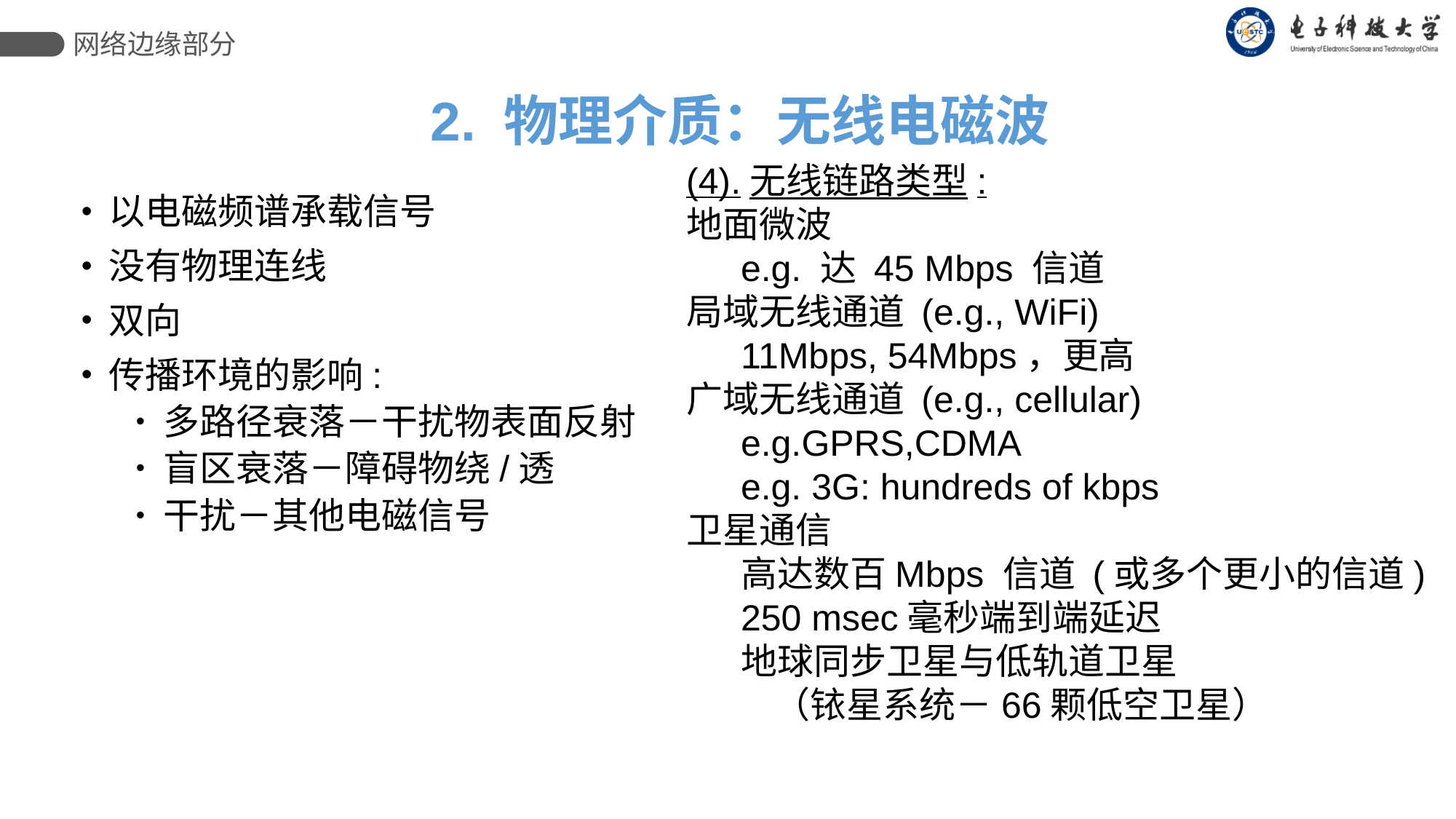

网络边缘部分

2. 物理介质：无线电磁波
(4).无线链路类型:
地面微波
e.g. 达 45 Mbps 信道
局域无线通道 (e.g., WiFi)
11Mbps, 54Mbps，更高
广域无线通道 (e.g., cellular)
e.g.GPRS,CDMA
e.g. 3G: hundreds of kbps
卫星通信
高达数百Mbps 信道 (或多个更小的信道)
250 msec毫秒端到端延迟
地球同步卫星与低轨道卫星
   （铱星系统－66颗低空卫星）
以电磁频谱承载信号
没有物理连线
双向
传播环境的影响:
多路径衰落－干扰物表面反射
盲区衰落－障碍物绕/透
干扰－其他电磁信号